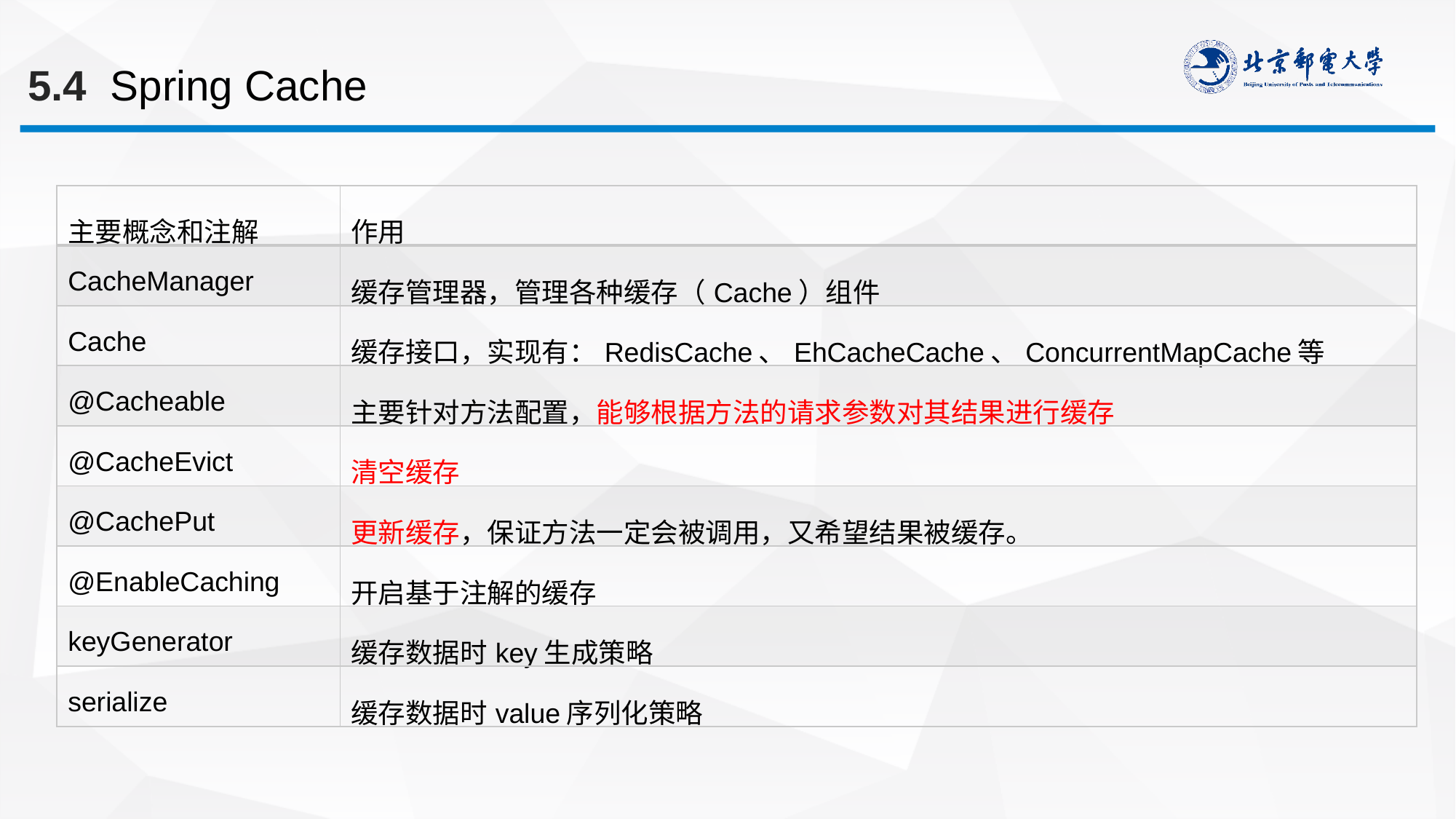

5.4  Spring Cache

| 主要概念和注解 | 作用 |
| --- | --- |
| CacheManager | 缓存管理器，管理各种缓存（Cache）组件 |
| Cache | 缓存接口，实现有：RedisCache、EhCacheCache、ConcurrentMapCache等 |
| @Cacheable | 主要针对方法配置，能够根据方法的请求参数对其结果进行缓存 |
| @CacheEvict | 清空缓存 |
| @CachePut | 更新缓存，保证方法一定会被调用，又希望结果被缓存。 |
| @EnableCaching | 开启基于注解的缓存 |
| keyGenerator | 缓存数据时key生成策略 |
| serialize | 缓存数据时value序列化策略 |